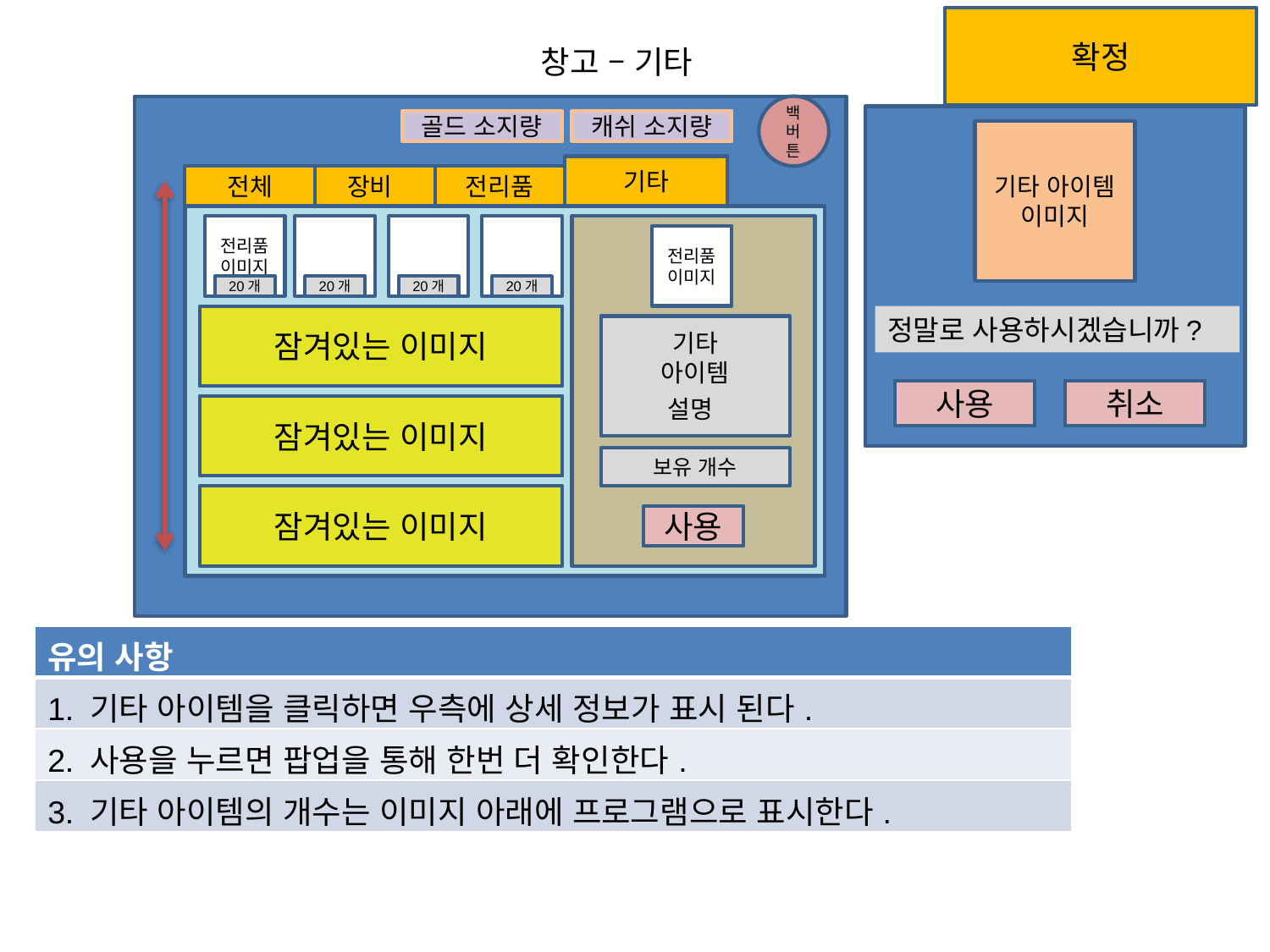

확정
창고 – 기타

백버튼
골드 소지량
캐쉬 소지량
기타
전체
장비
전리품

기타 아이템
이미지

전리품 이미지

전리품 이미지
기타
아이템
설명
보유 개수
사용
20개
20개
20개
20개

잠겨있는 이미지

정말로 사용하시겠습니까?

사용
취소

잠겨있는 이미지

잠겨있는 이미지

| 유의 사항 |
| --- |
| 1. 기타 아이템을 클릭하면 우측에 상세 정보가 표시 된다. |
| 2. 사용을 누르면 팝업을 통해 한번 더 확인한다. |
| 3. 기타 아이템의 개수는 이미지 아래에 프로그램으로 표시한다. |